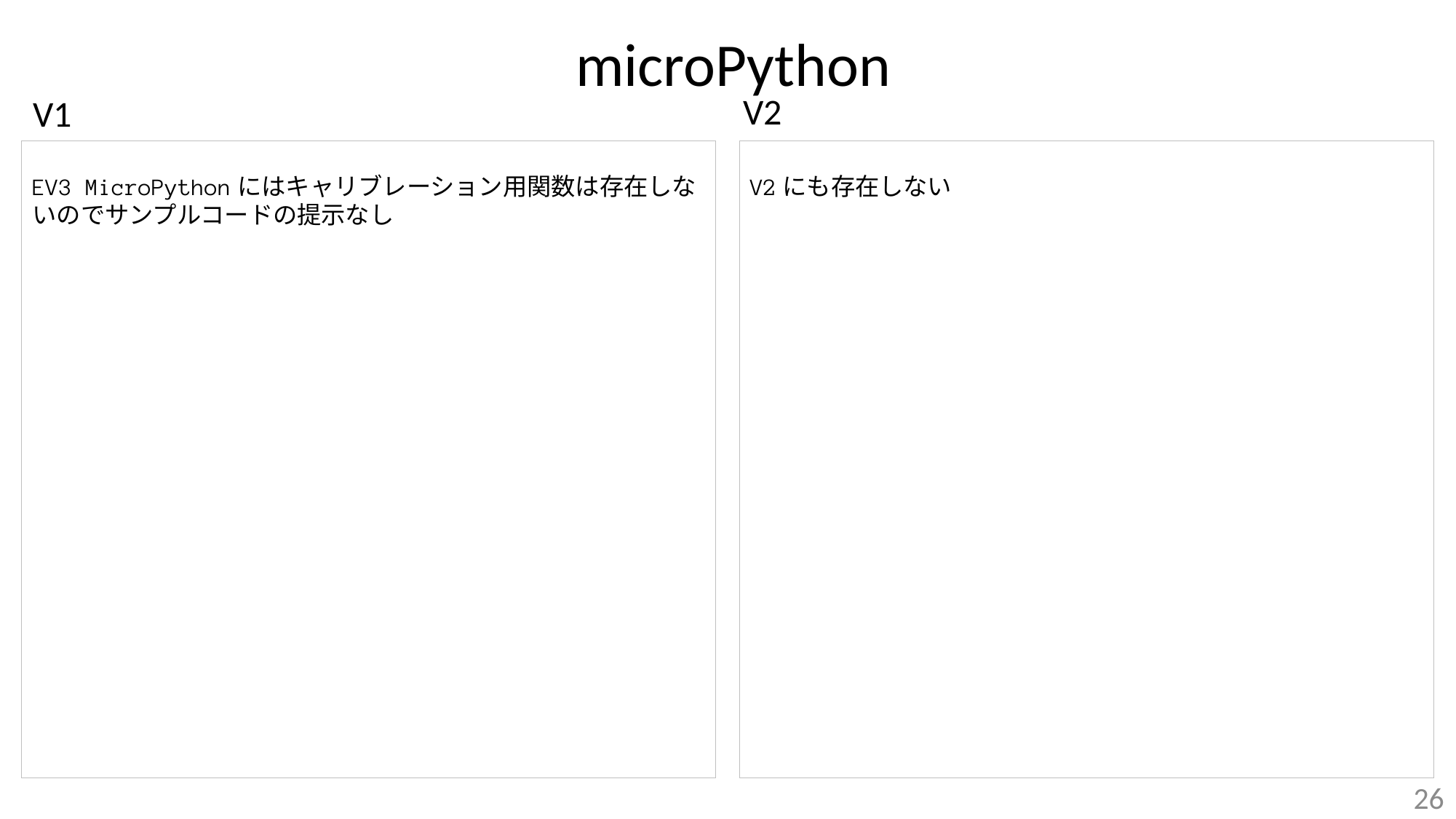

# microPython
V2
V1

EV3 MicroPythonにはキャリブレーション用関数は存在しないのでサンプルコードの提示なし

V2にも存在しない
26